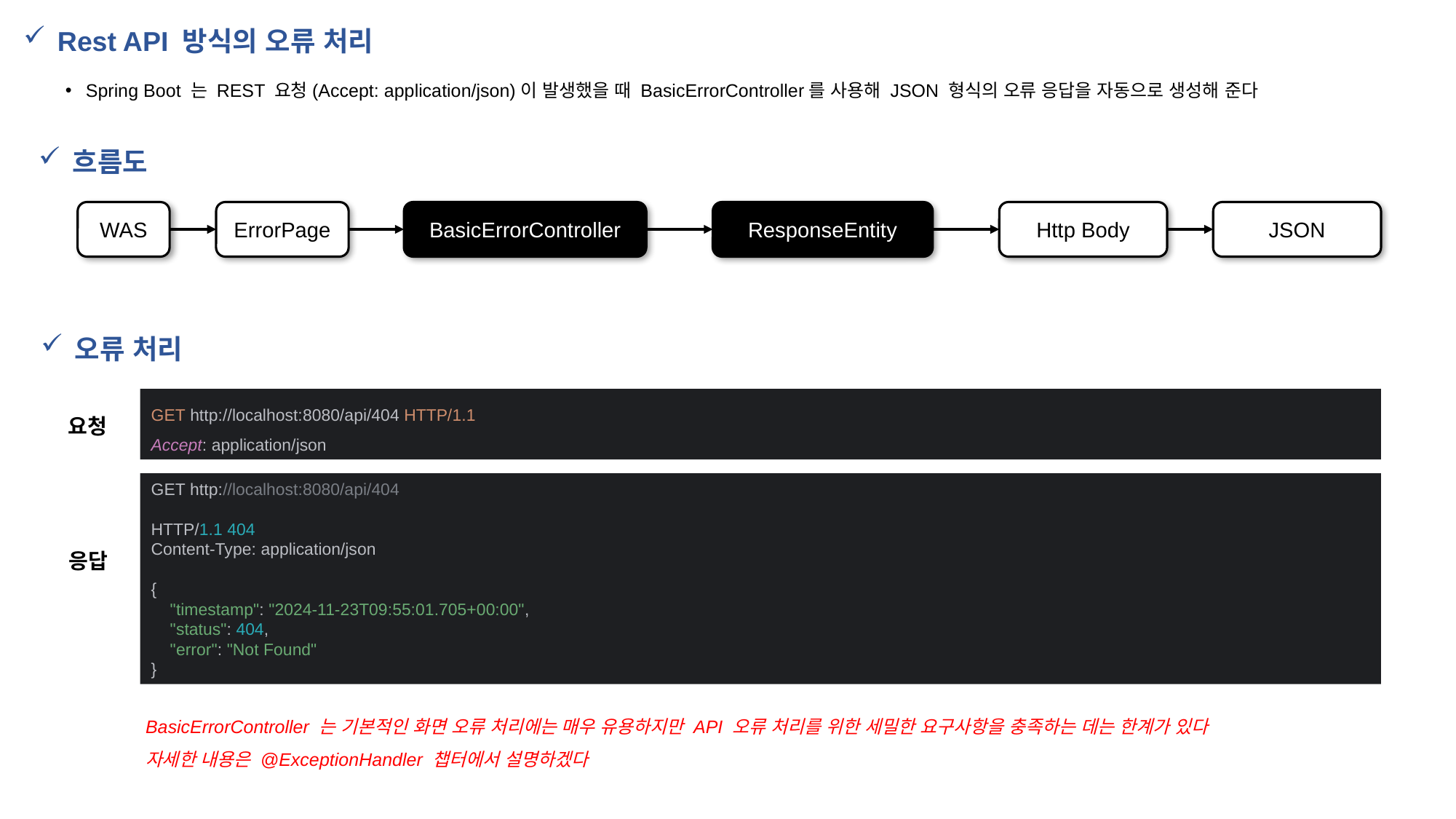

Rest API 방식의 오류 처리
Spring Boot 는 REST 요청(Accept: application/json)이 발생했을 때 BasicErrorController를 사용해 JSON 형식의 오류 응답을 자동으로 생성해 준다
흐름도
WAS
Http Body
JSON
ErrorPage
BasicErrorController
ResponseEntity
오류 처리
GET http://localhost:8080/api/404 HTTP/1.1
Accept: application/json
요청
GET http://localhost:8080/api/404
HTTP/1.1 404
Content-Type: application/json
{
    "timestamp": "2024-11-23T09:55:01.705+00:00",
    "status": 404,
    "error": "Not Found"
}
응답
BasicErrorController 는 기본적인 화면 오류 처리에는 매우 유용하지만 API 오류 처리를 위한 세밀한 요구사항을 충족하는 데는 한계가 있다
자세한 내용은 @ExceptionHandler 챕터에서 설명하겠다